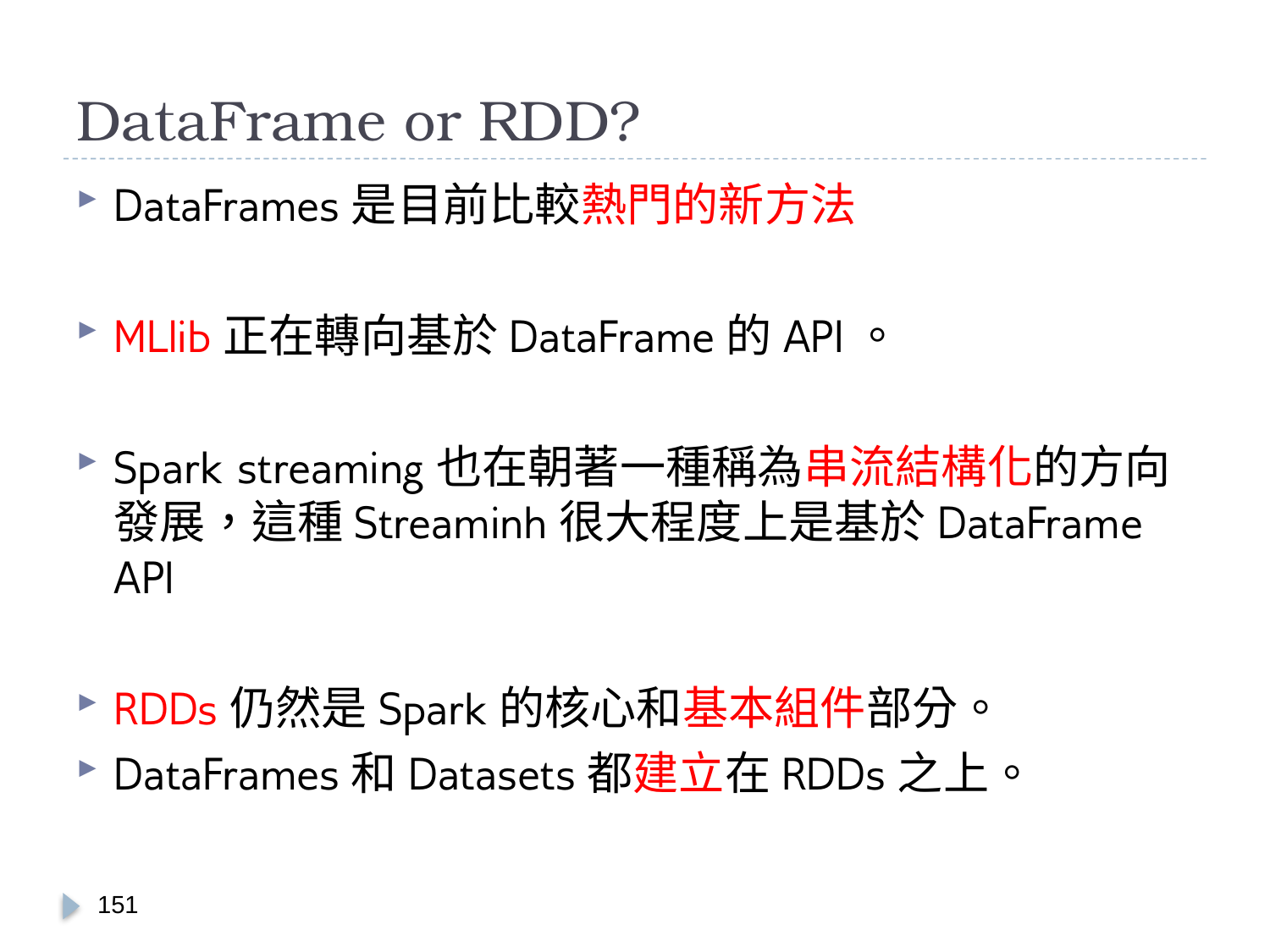

# DataFrame or RDD?
DataFrames是目前比較熱門的新方法

MLlib正在轉向基於DataFrame的API。

Spark streaming也在朝著一種稱為串流結構化的方向發展，這種Streaminh很大程度上是基於DataFrame API

RDDs仍然是Spark的核心和基本組件部分。
DataFrames和Datasets都建立在RDDs之上。

151